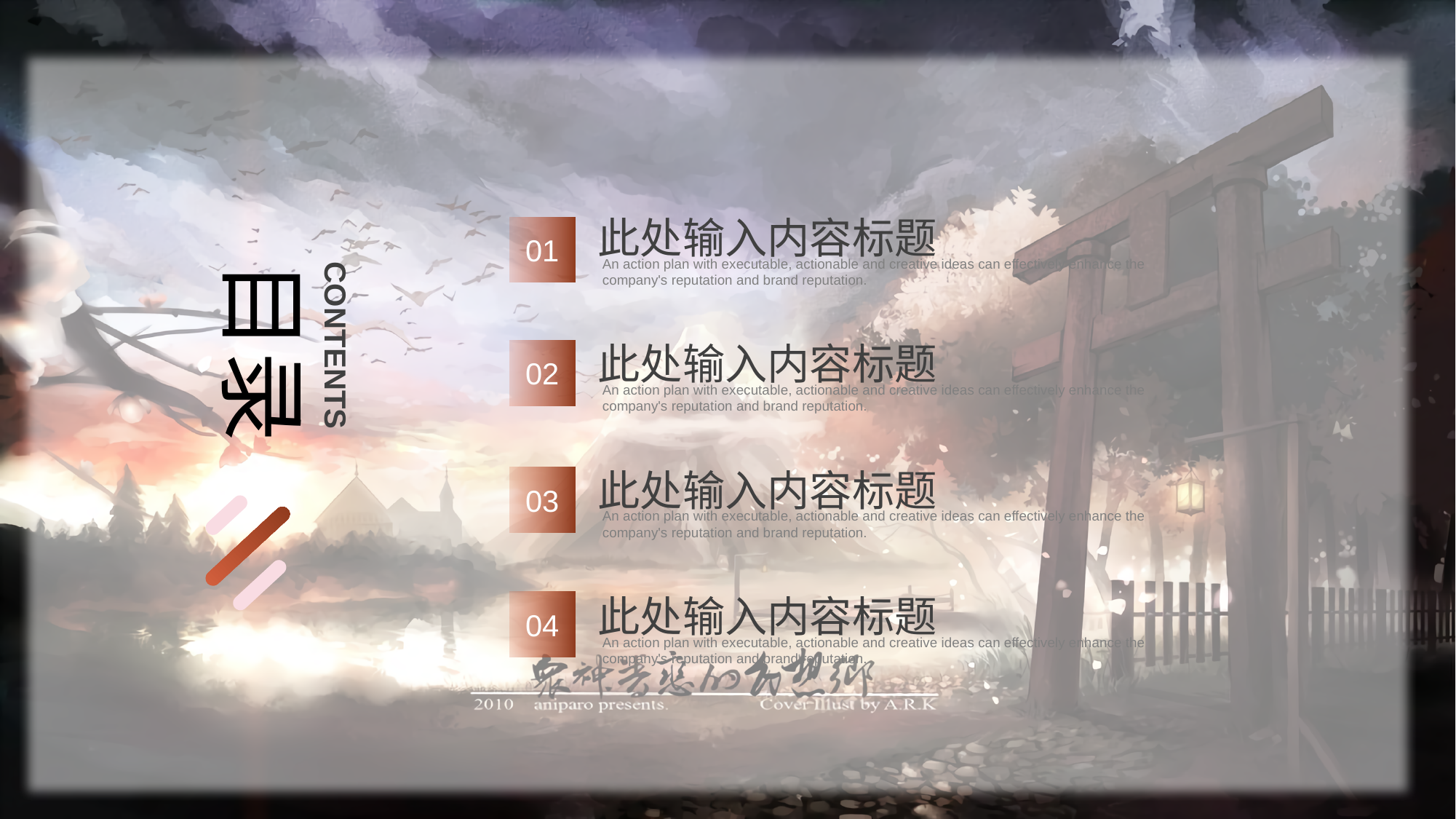

此处输入内容标题
01
An action plan with executable, actionable and creative ideas can effectively enhance the company's reputation and brand reputation.
目录
CONTENTS
此处输入内容标题
02
An action plan with executable, actionable and creative ideas can effectively enhance the company's reputation and brand reputation.
此处输入内容标题
03
An action plan with executable, actionable and creative ideas can effectively enhance the company's reputation and brand reputation.

此处输入内容标题
04
An action plan with executable, actionable and creative ideas can effectively enhance the company's reputation and brand reputation.